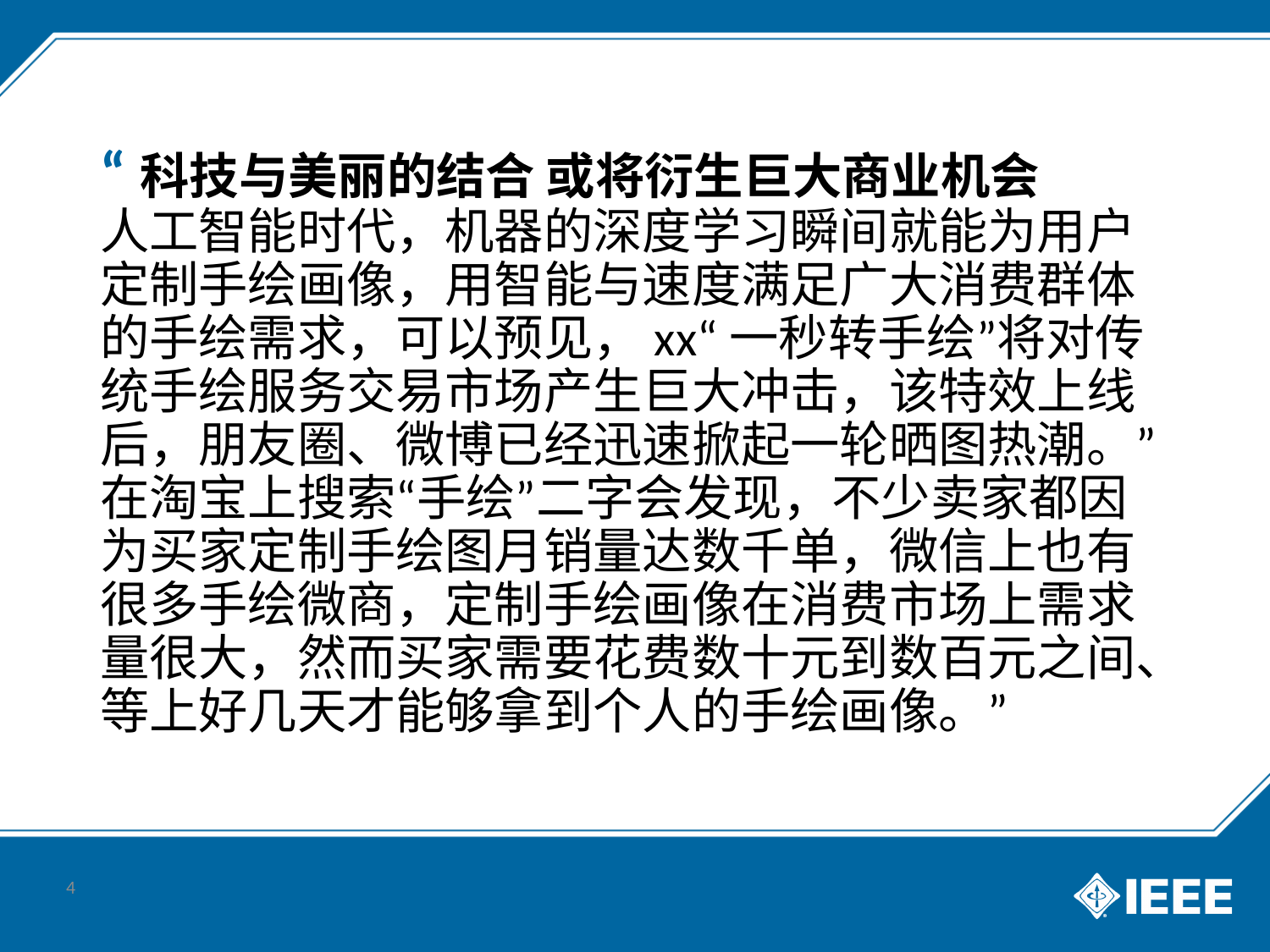

# “科技与美丽的结合 或将衍生巨大商业机会 人工智能时代，机器的深度学习瞬间就能为用户定制手绘画像，用智能与速度满足广大消费群体的手绘需求，可以预见，xx“一秒转手绘”将对传统手绘服务交易市场产生巨大冲击，该特效上线后，朋友圈、微博已经迅速掀起一轮晒图热潮。” 在淘宝上搜索“手绘”二字会发现，不少卖家都因为买家定制手绘图月销量达数千单，微信上也有很多手绘微商，定制手绘画像在消费市场上需求量很大，然而买家需要花费数十元到数百元之间、等上好几天才能够拿到个人的手绘画像。”
4